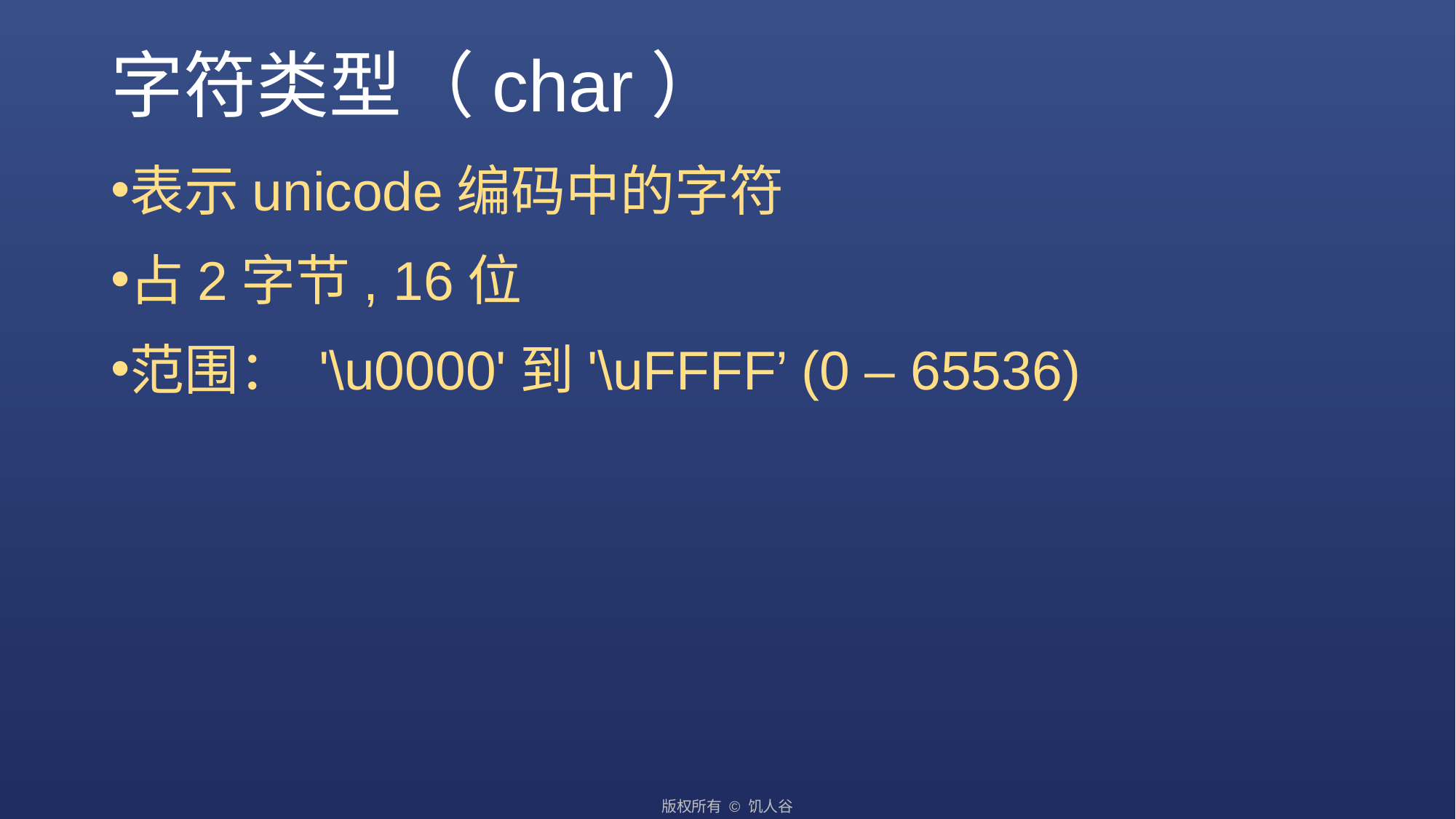

# 字符类型（char）
表示unicode编码中的字符
占2字节, 16位
范围： '\u0000'到'\uFFFF’ (0 – 65536)